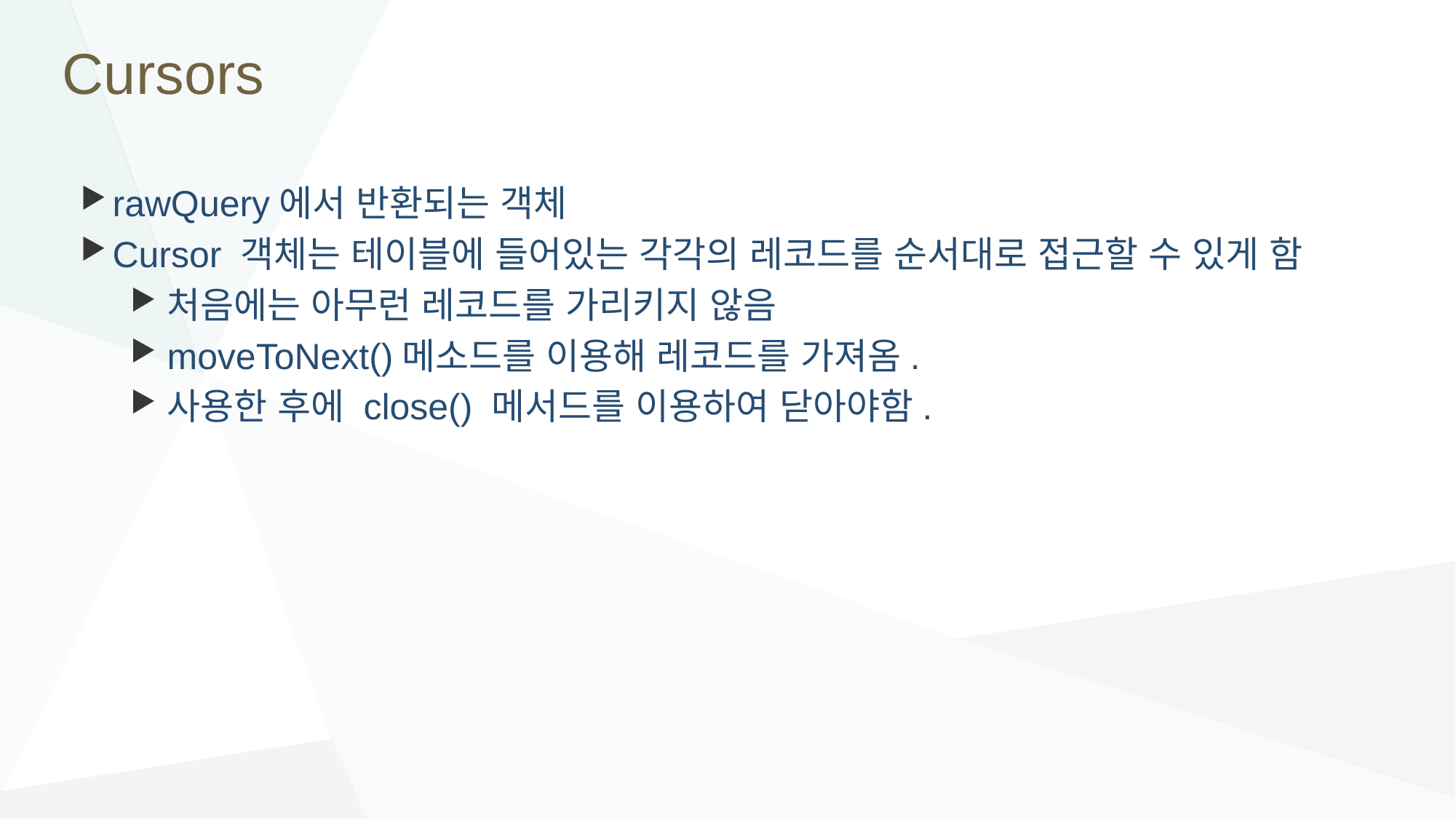

# Cursors
rawQuery에서 반환되는 객체
Cursor 객체는 테이블에 들어있는 각각의 레코드를 순서대로 접근할 수 있게 함
처음에는 아무런 레코드를 가리키지 않음
moveToNext()메소드를 이용해 레코드를 가져옴.
사용한 후에 close() 메서드를 이용하여 닫아야함.